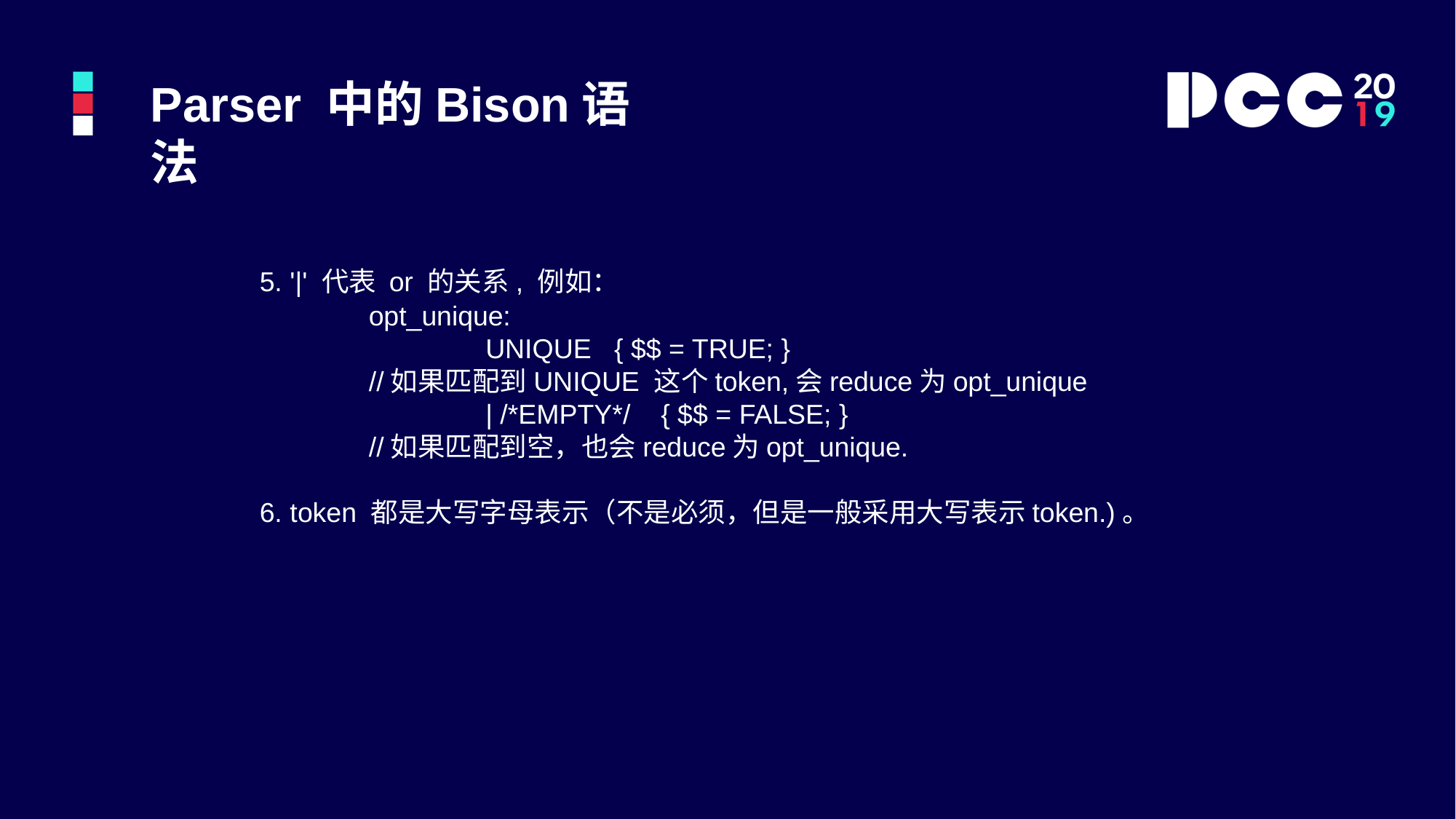

Parser 中的Bison语法
	5. '|' 代表 or 的关系, 例如：
		opt_unique:
   			 UNIQUE   { $$ = TRUE; }
		//如果匹配到UNIQUE 这个token,会reduce为opt_unique
   			 | /*EMPTY*/    { $$ = FALSE; }
		//如果匹配到空，也会reduce为opt_unique.

	6. token 都是大写字母表示（不是必须，但是一般采用大写表示token.)。